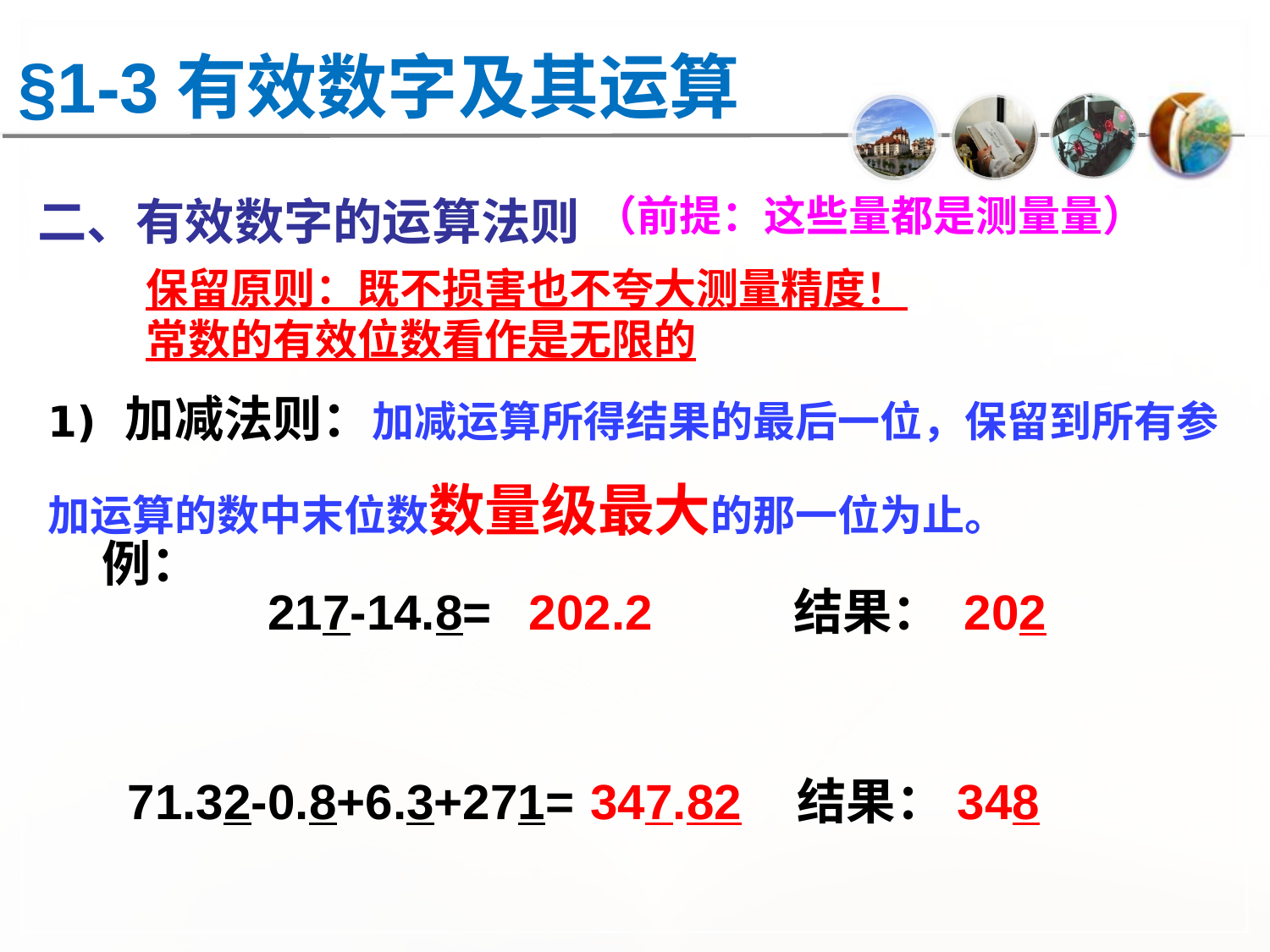

§1-3有效数字及其运算
二、有效数字的运算法则
（前提：这些量都是测量量）
保留原则：既不损害也不夸大测量精度！
常数的有效位数看作是无限的
1) 加减法则：加减运算所得结果的最后一位，保留到所有参加运算的数中末位数数量级最大的那一位为止。
例：
217-14.8=
结果： 202
202.2
71.32-0.8+6.3+271=
347.82
结果：348